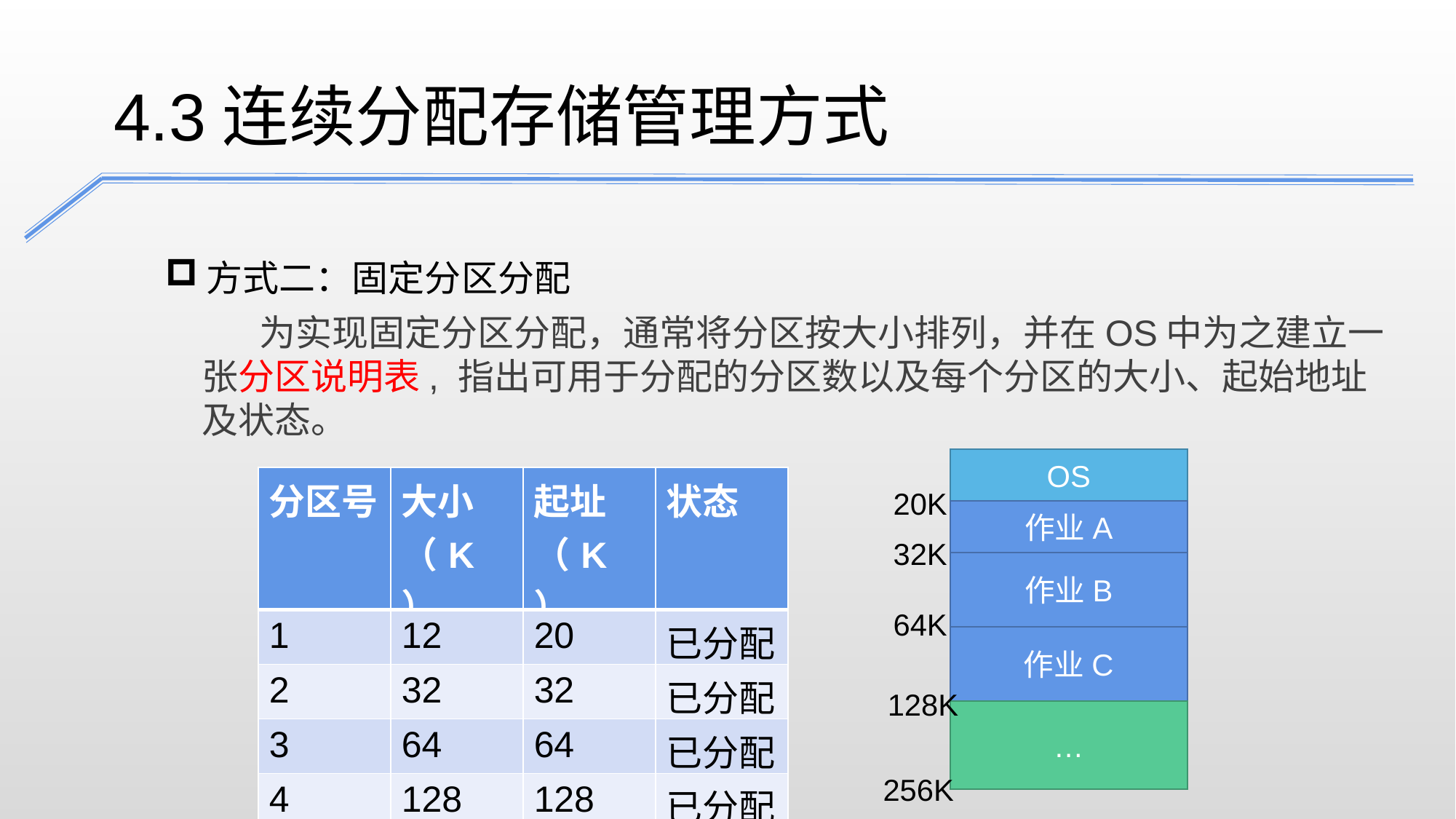

4.3连续分配存储管理方式

方式二：固定分区分配
      为实现固定分区分配，通常将分区按大小排列，并在OS中为之建立一张分区说明表, 指出可用于分配的分区数以及每个分区的大小、起始地址及状态。
OS
| 分区号 | 大小（K） | 起址（K） | 状态 |
| --- | --- | --- | --- |
| 1 | 12 | 20 | 已分配 |
| 2 | 32 | 32 | 已分配 |
| 3 | 64 | 64 | 已分配 |
| 4 | 128 | 128 | 已分配 |
20K
作业A
32K
作业B
64K
作业C
128K
…
256K